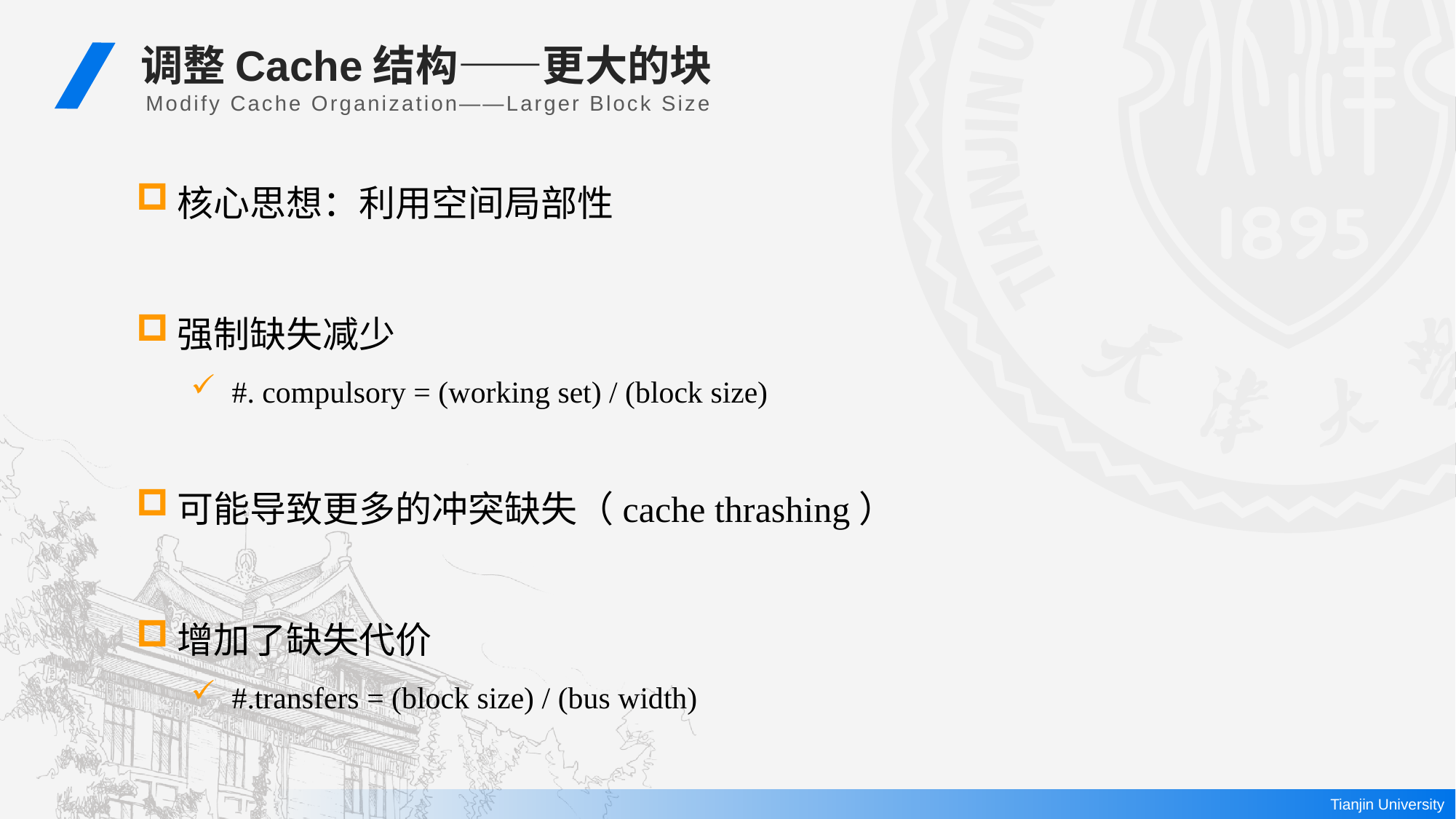

调整Cache结构——更大的块
  Modify Cache Organization——Larger Block Size
核心思想：利用空间局部性

强制缺失减少
#. compulsory = (working set) / (block size)

可能导致更多的冲突缺失（cache thrashing）

增加了缺失代价
#.transfers = (block size) / (bus width)